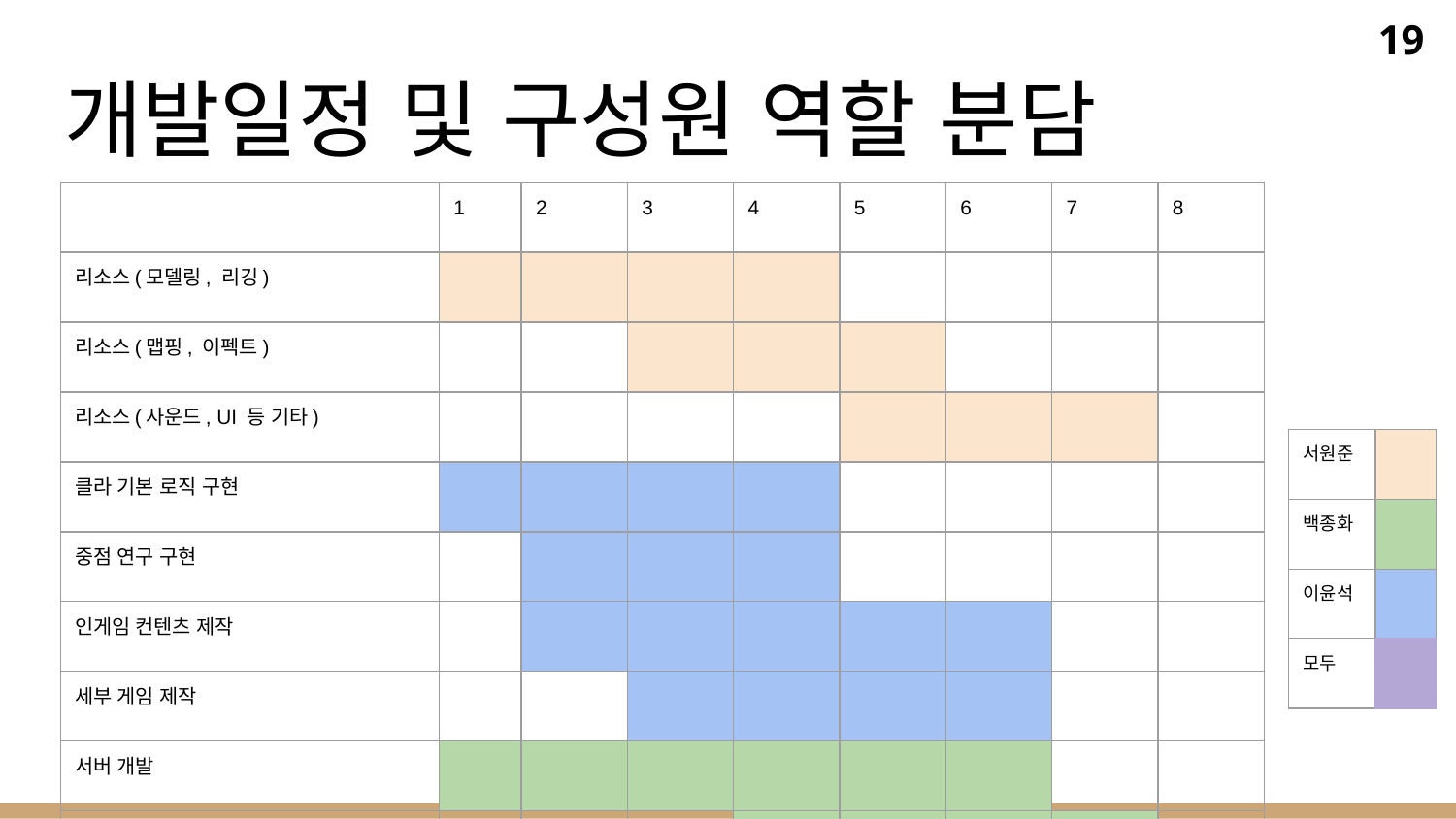

19
# 개발일정 및 구성원 역할 분담
|  | 1 | 2 | 3 | 4 | 5 | 6 | 7 | 8 |
| --- | --- | --- | --- | --- | --- | --- | --- | --- |
| 리소스(모델링, 리깅) |  |  |  |  |  |  |  |  |
| 리소스(맵핑, 이펙트) |  |  |  |  |  |  |  |  |
| 리소스(사운드, UI 등 기타) |  |  |  |  |  |  |  |  |
| 클라 기본 로직 구현 |  |  |  |  |  |  |  |  |
| 중점 연구 구현 |  |  |  |  |  |  |  |  |
| 인게임 컨텐츠 제작 |  |  |  |  |  |  |  |  |
| 세부 게임 제작 |  |  |  |  |  |  |  |  |
| 서버 개발 |  |  |  |  |  |  |  |  |
| 클라우드 테스트 |  |  |  |  |  |  |  |  |
| 테스트 및 버그 수정 |  |  |  |  |  |  |  |  |
| 서원준 |  |
| --- | --- |
| 백종화 |  |
| 이윤석 |  |
| 모두 |  |